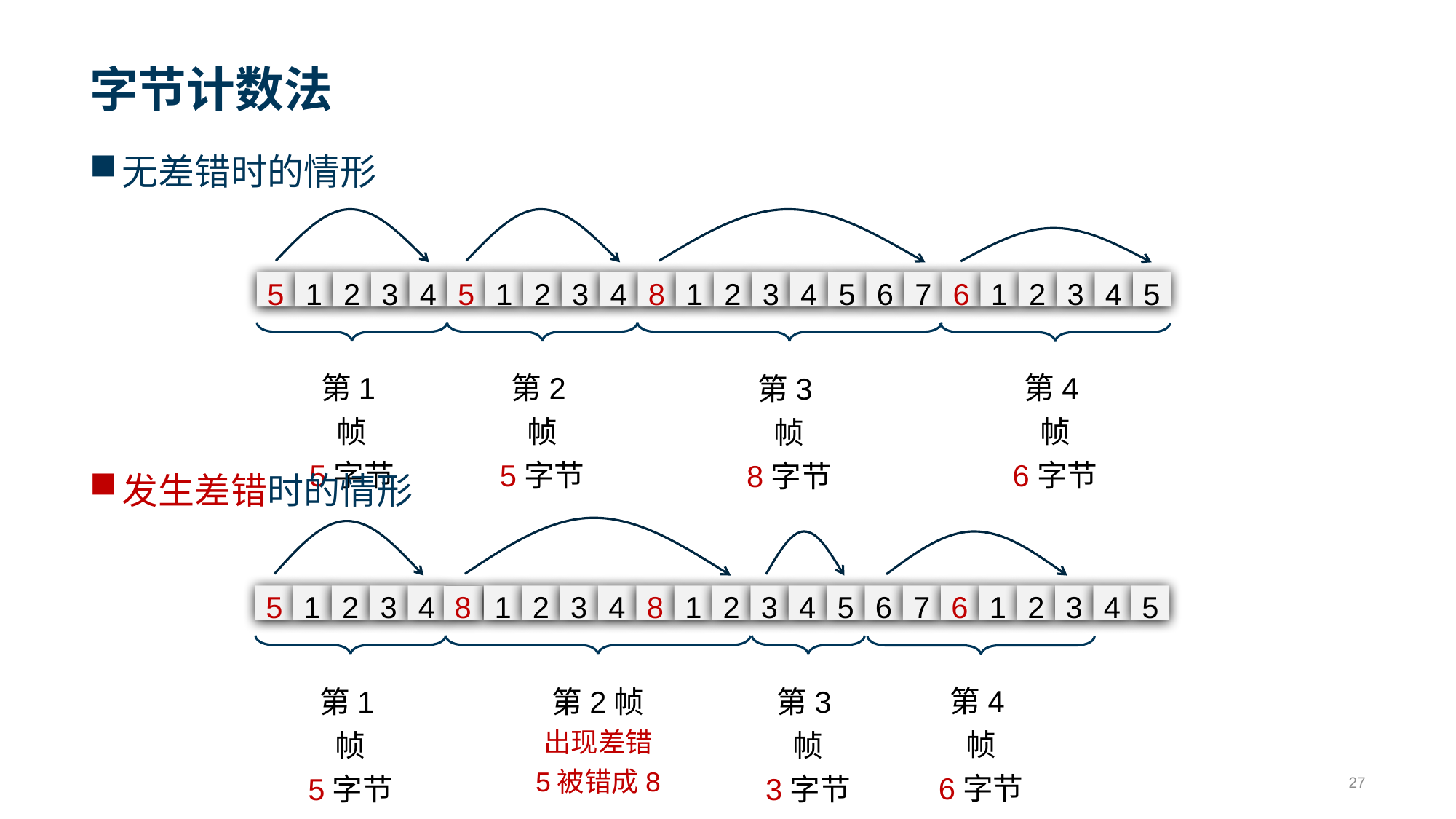

# 字节计数法
无差错时的情形

5
1
2
3
4
5
1
2
3
4
8
1
2
3
4
5
6
7
6
1
2
3
4
5

第1帧
5字节

第2帧
5字节

第3帧
8字节

第4帧
6字节
发生差错时的情形

5
1
2
3
4
1
2
3
4
8
1
2
3
4
5
6
7
6
1
2
3
4
5
8

第1帧
5字节

第2帧
出现差错
5被错成8

第3帧
3字节

第4帧
6字节
27